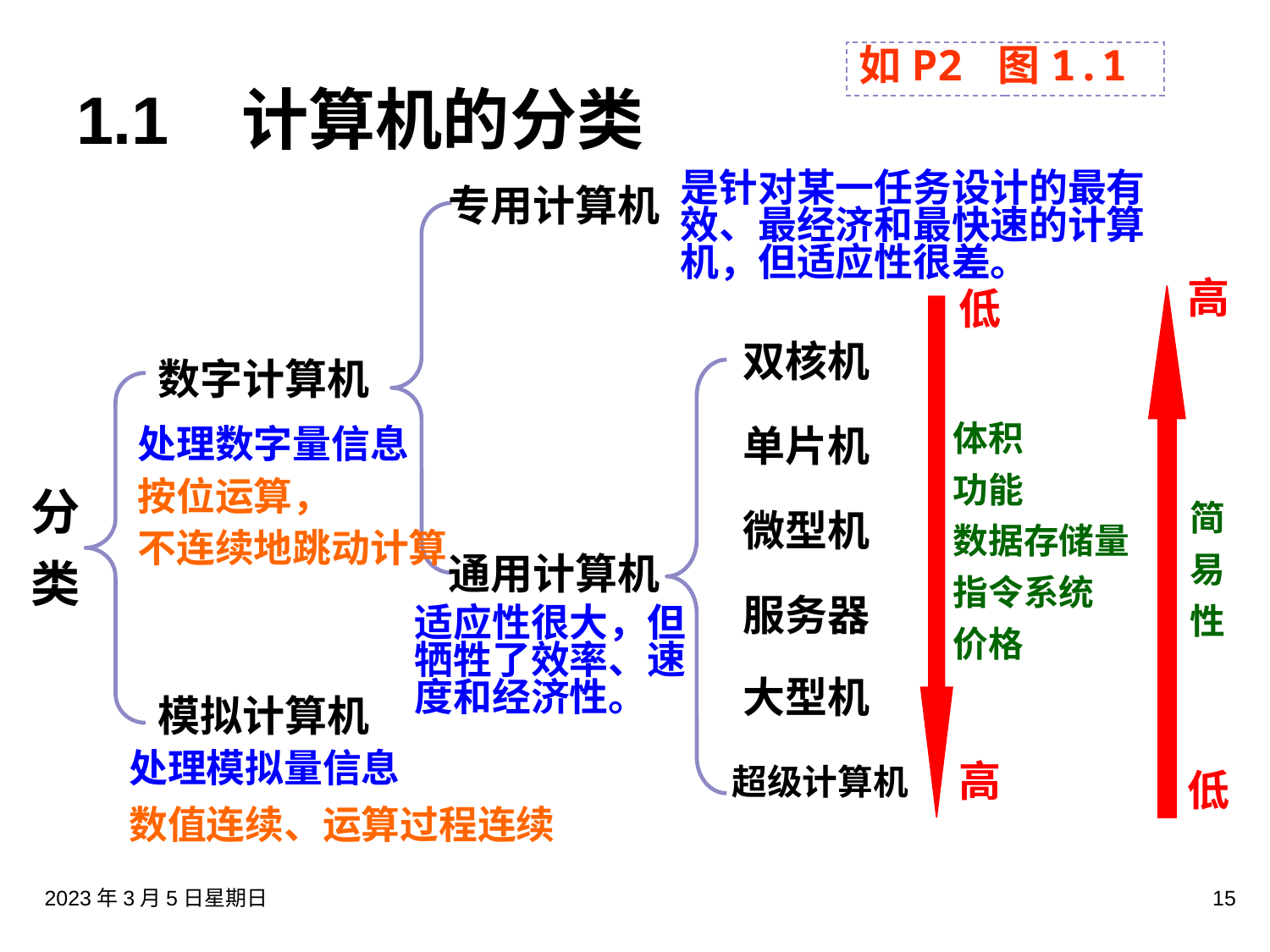

# 1.1   计算机的分类
如P2 图1.1
是针对某一任务设计的最有效、最经济和最快速的计算机，但适应性很差。
专用计算机

高
低

双核机
数字计算机

体积
功能
数据存储量
指令系统
价格
单片机
处理数字量信息
按位运算，
不连续地跳动计算
分
类
简
易
性
微型机
通用计算机
服务器
适应性很大，但牺牲了效率、速度和经济性。
大型机
模拟计算机
处理模拟量信息
数值连续、运算过程连续
高
超级计算机
低
2023年3月5日星期日
15